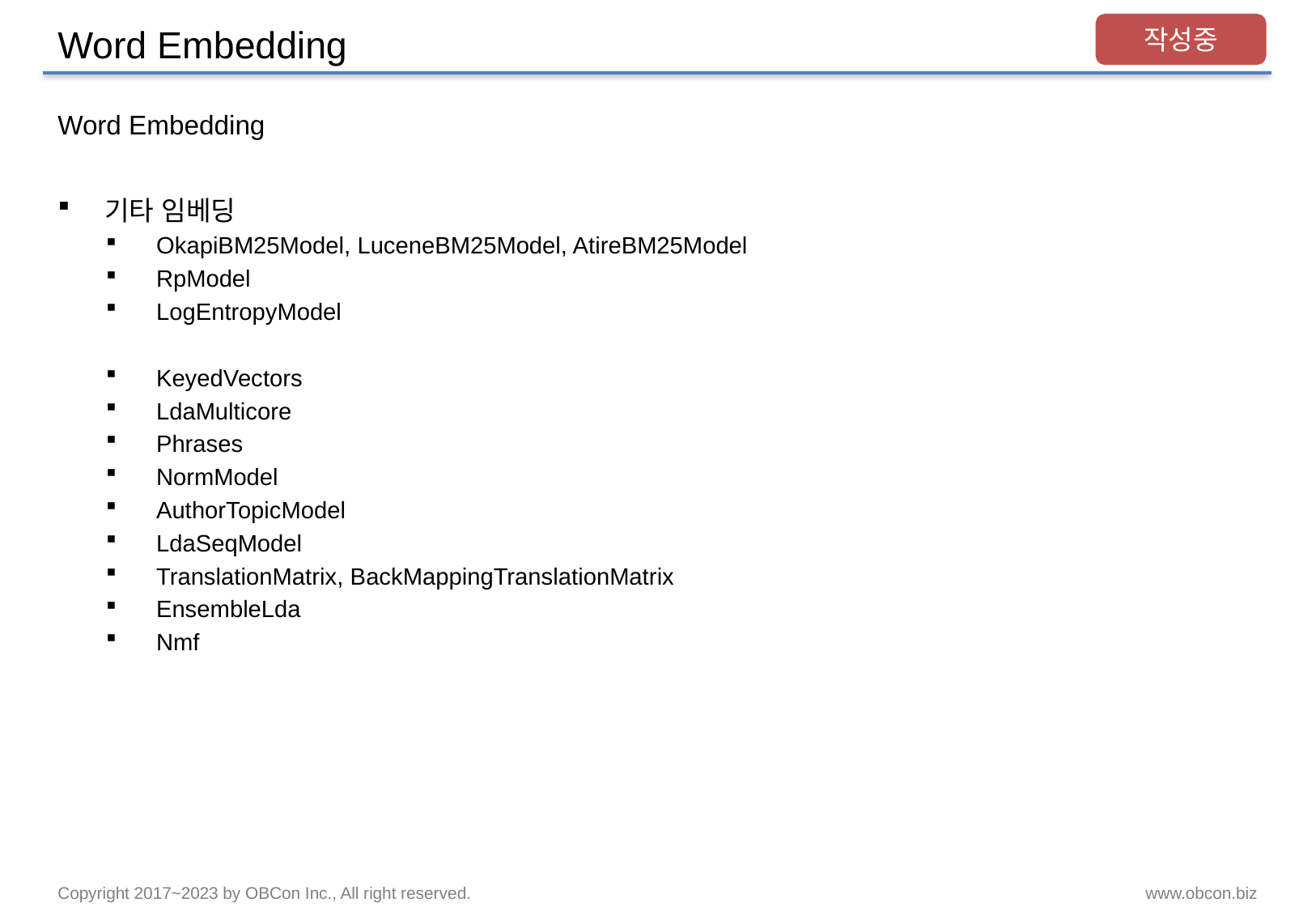

# Word Embedding
작성중
Word Embedding
기타 임베딩
OkapiBM25Model, LuceneBM25Model, AtireBM25Model
RpModel
LogEntropyModel

KeyedVectors
LdaMulticore
Phrases
NormModel
AuthorTopicModel
LdaSeqModel
TranslationMatrix, BackMappingTranslationMatrix
EnsembleLda
Nmf